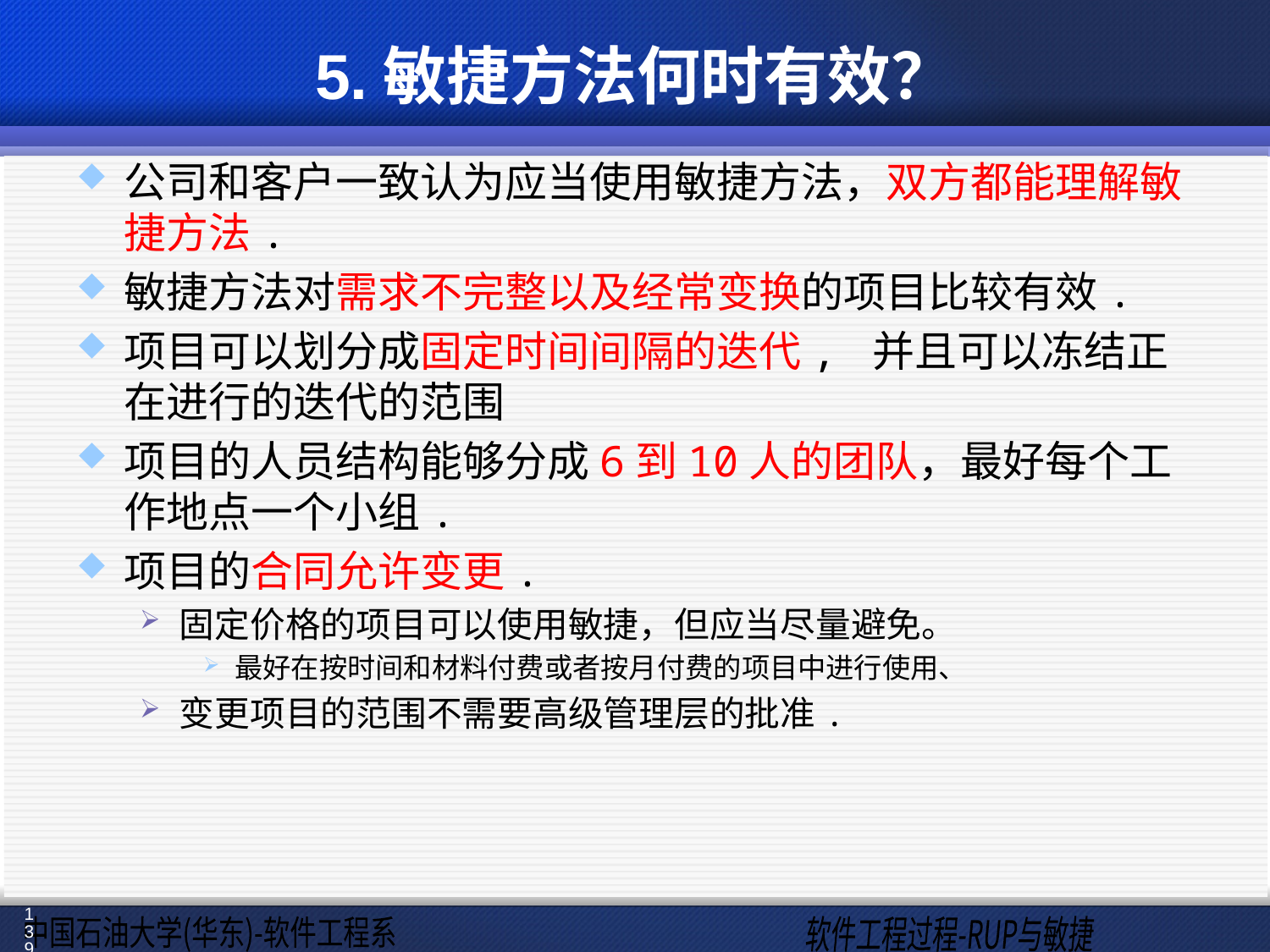

# 5.敏捷方法何时有效？
公司和客户一致认为应当使用敏捷方法，双方都能理解敏捷方法.
敏捷方法对需求不完整以及经常变换的项目比较有效.
项目可以划分成固定时间间隔的迭代, 并且可以冻结正在进行的迭代的范围
项目的人员结构能够分成6到10人的团队，最好每个工作地点一个小组.
项目的合同允许变更.
固定价格的项目可以使用敏捷，但应当尽量避免。
最好在按时间和材料付费或者按月付费的项目中进行使用、
变更项目的范围不需要高级管理层的批准.

139